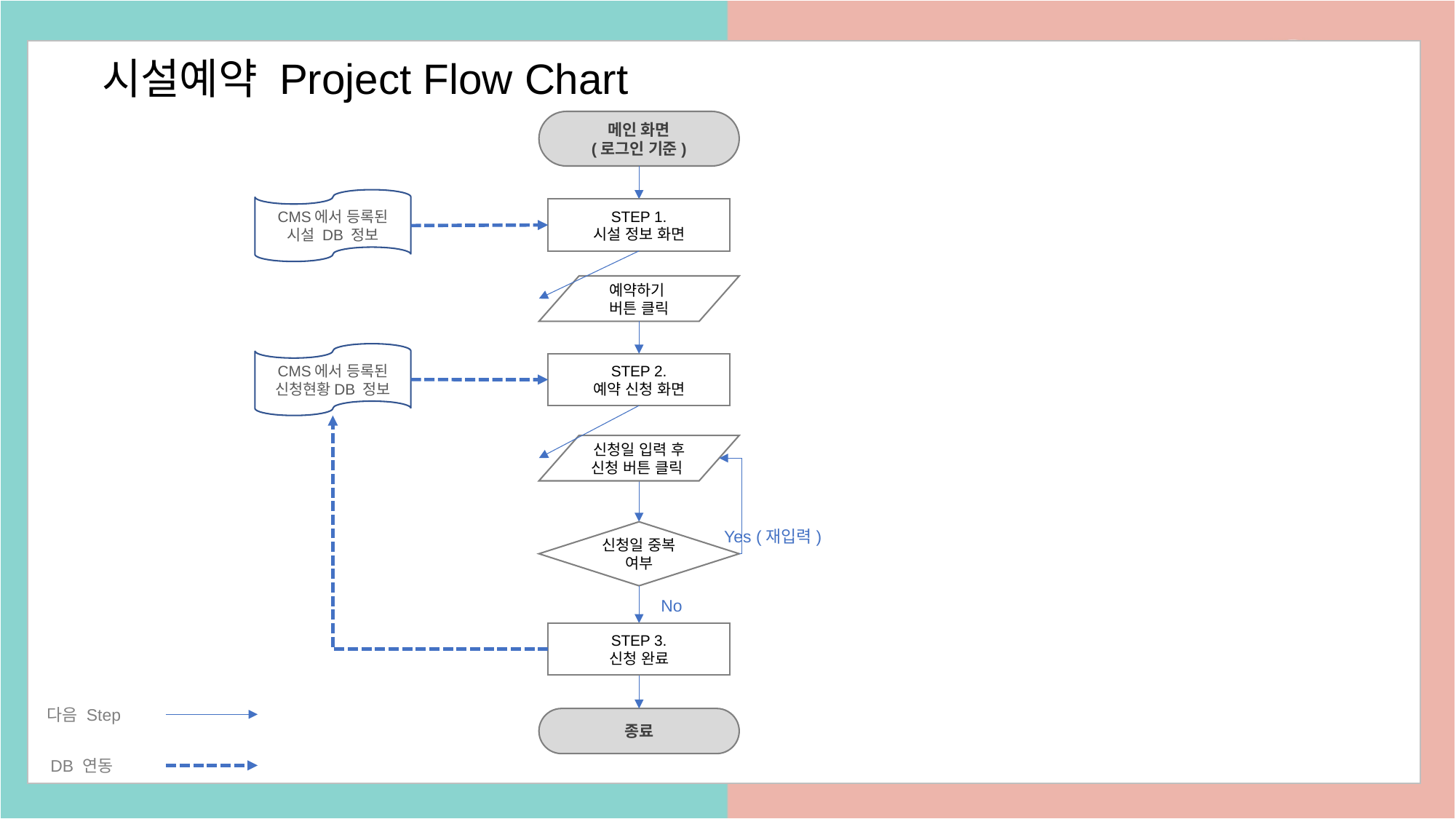

# 시설예약 Project Flow Chart
메인 화면
(로그인 기준)
CMS에서 등록된
시설 DB 정보
STEP 1.
시설 정보 화면
예약하기
버튼 클릭
CMS에서 등록된
신청현황DB 정보
STEP 2.
예약 신청 화면
신청일 입력 후
신청 버튼 클릭
Yes (재입력)
신청일 중복 여부
No
STEP 3.
신청 완료
다음 Step
DB 연동
종료